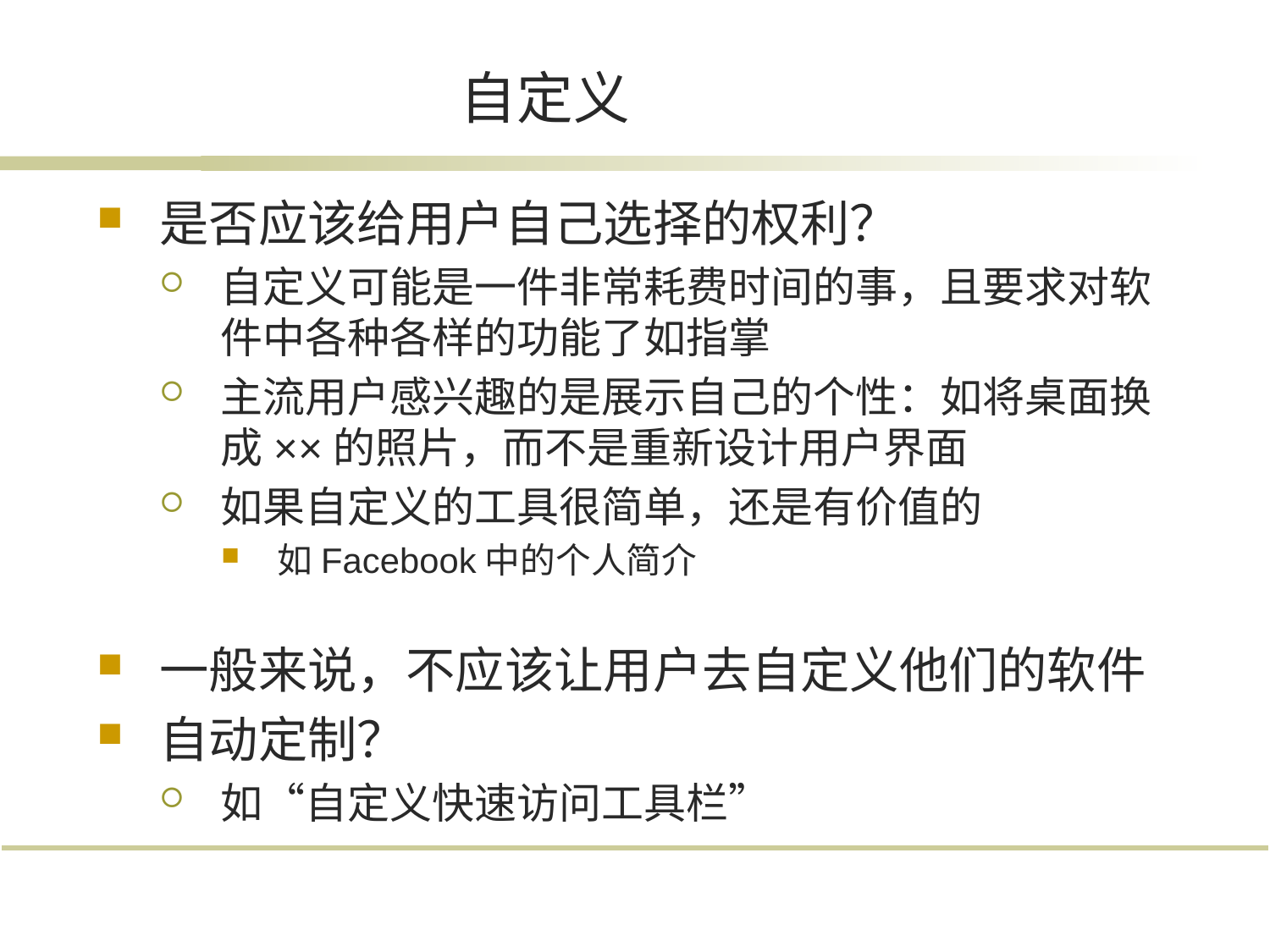

自定义
是否应该给用户自己选择的权利？
自定义可能是一件非常耗费时间的事，且要求对软件中各种各样的功能了如指掌
主流用户感兴趣的是展示自己的个性：如将桌面换成××的照片，而不是重新设计用户界面
如果自定义的工具很简单，还是有价值的
如Facebook中的个人简介

一般来说，不应该让用户去自定义他们的软件
自动定制？
如“自定义快速访问工具栏”